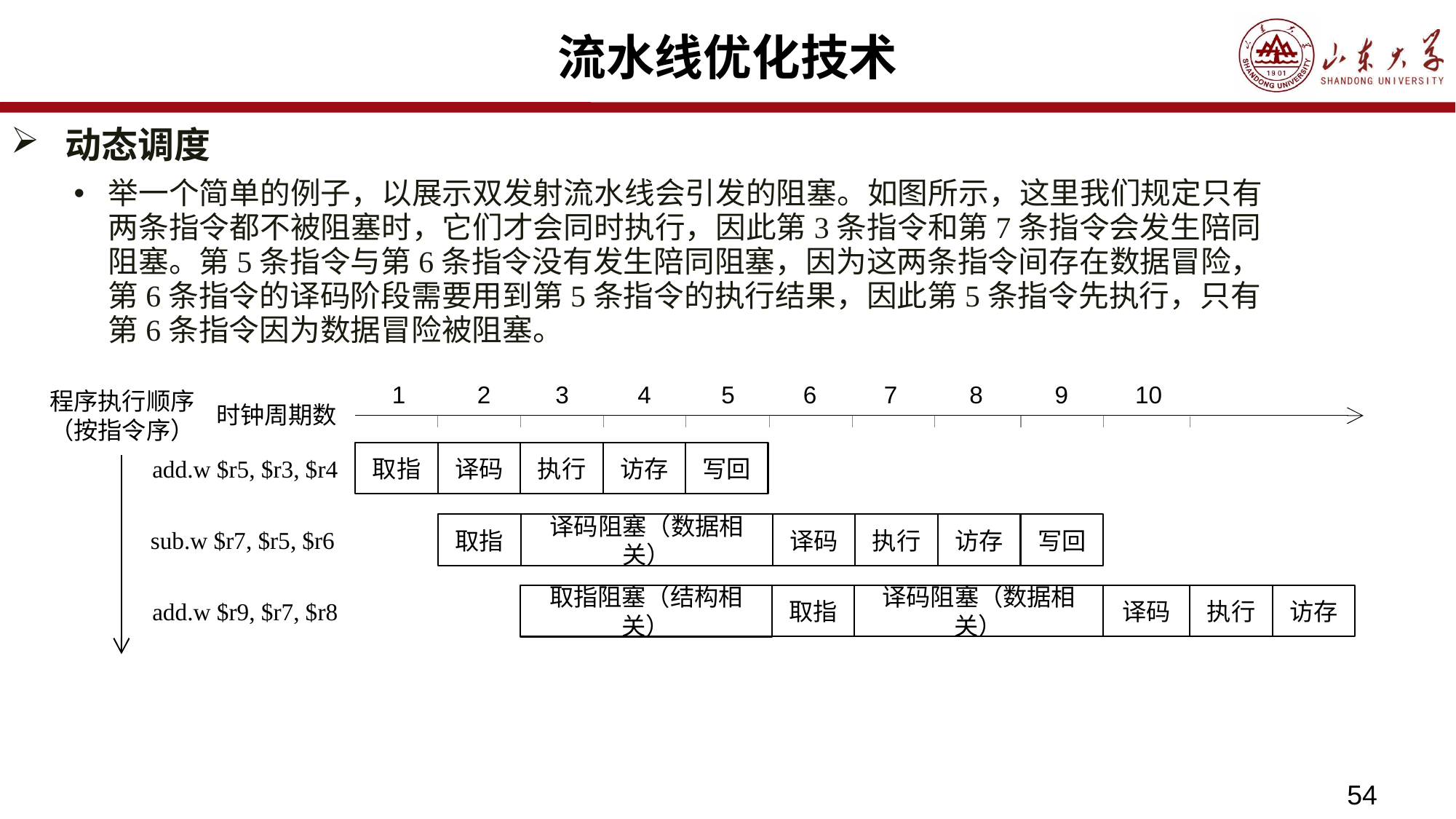

# 流水线优化技术
动态调度
举一个简单的例子，以展示双发射流水线会引发的阻塞。如图所示，这里我们规定只有两条指令都不被阻塞时，它们才会同时执行，因此第3条指令和第7条指令会发生陪同阻塞。第5条指令与第6条指令没有发生陪同阻塞，因为这两条指令间存在数据冒险，第6条指令的译码阶段需要用到第5条指令的执行结果，因此第5条指令先执行，只有第6条指令因为数据冒险被阻塞。

3
4
5
6
7
8
10
1
2
9
时钟周期数
程序执行顺序（按指令序）
取指
译码
执行
访存
写回
add.w $r5, $r3, $r4
取指
译码阻塞（数据相关）
译码
执行
访存
写回
sub.w $r7, $r5, $r6
取指
译码阻塞（数据相关）
译码
执行
访存
取指阻塞（结构相关）
add.w $r9, $r7, $r8
54